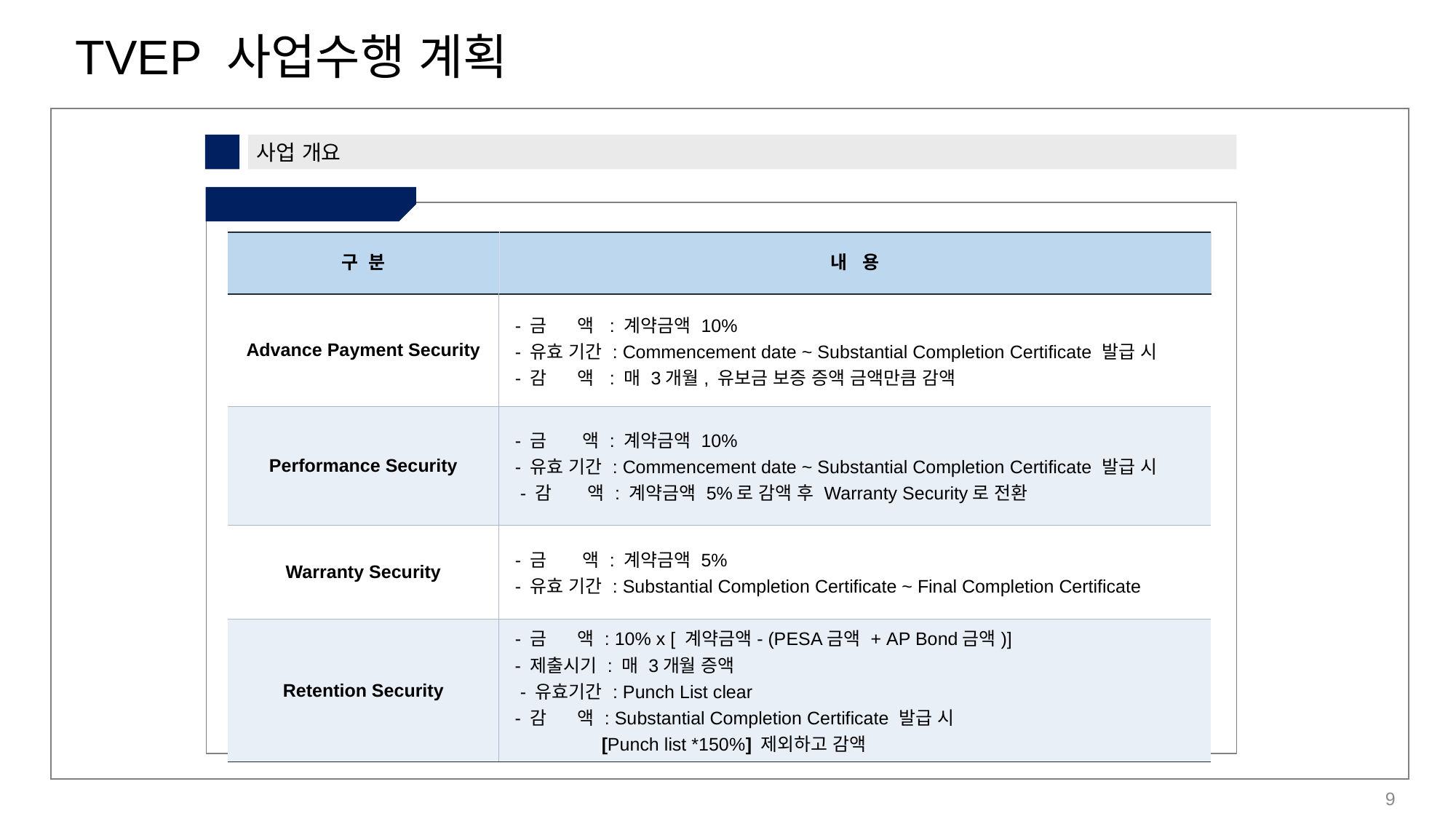

1
사업 개요
⑦ BOND

| 구 분 | 내 용 |
| --- | --- |
| Advance Payment Security | - 금 액 : 계약금액 10% - 유효 기간 : Commencement date ~ Substantial Completion Certificate 발급 시 - 감 액 : 매 3개월, 유보금 보증 증액 금액만큼 감액 |
| Performance Security | - 금 액 : 계약금액 10% - 유효 기간 : Commencement date ~ Substantial Completion Certificate 발급 시 - 감 액 : 계약금액 5%로 감액 후 Warranty Security로 전환 |
| Warranty Security | - 금 액 : 계약금액 5% - 유효 기간 : Substantial Completion Certificate ~ Final Completion Certificate |
| Retention Security | - 금 액 : 10% x [ 계약금액- (PESA금액 + AP Bond금액)] - 제출시기 : 매 3개월 증액 - 유효기간 : Punch List clear - 감 액 : Substantial Completion Certificate 발급 시 [Punch list \*150%] 제외하고 감액 |
9